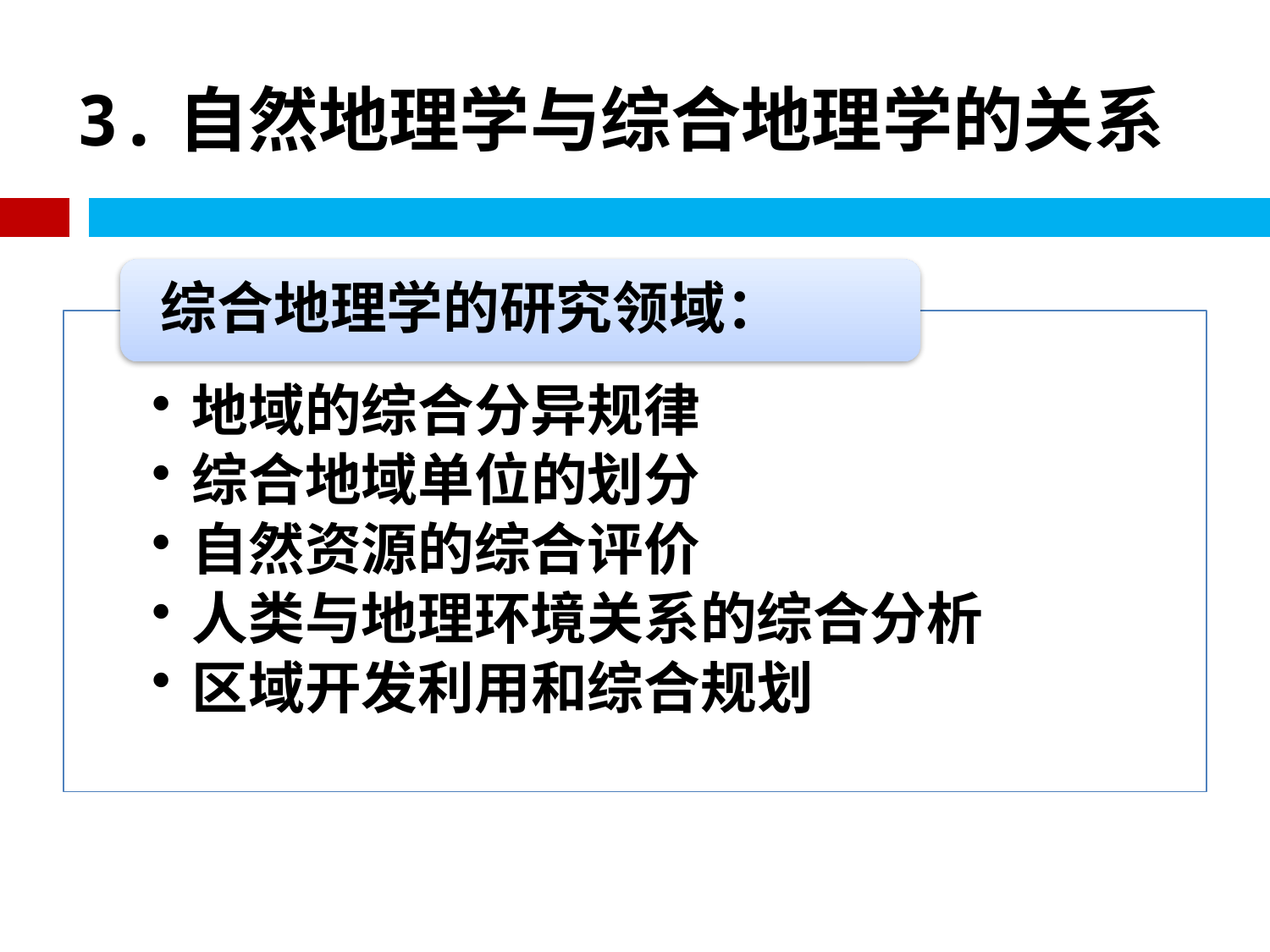

# 3.自然地理学与综合地理学的关系
地域的综合分异规律
综合地域单位的划分
自然资源的综合评价
人类与地理环境关系的综合分析
区域开发利用和综合规划
综合地理学的研究领域：